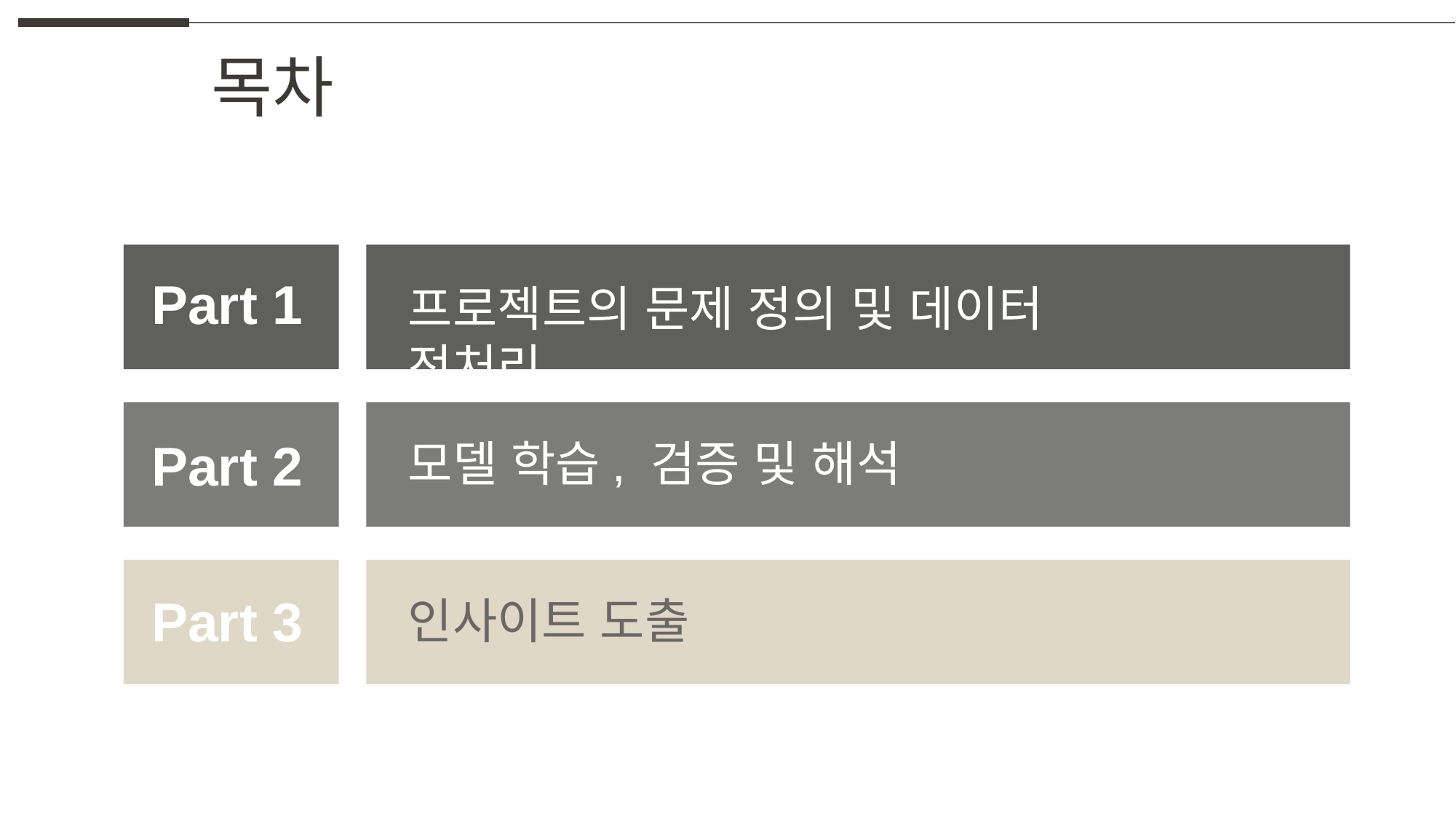

목차

Part 1
프로젝트의 문제 정의 및 데이터 전처리

Part 2
모델 학습, 검증 및 해석

Part 3
인사이트 도출